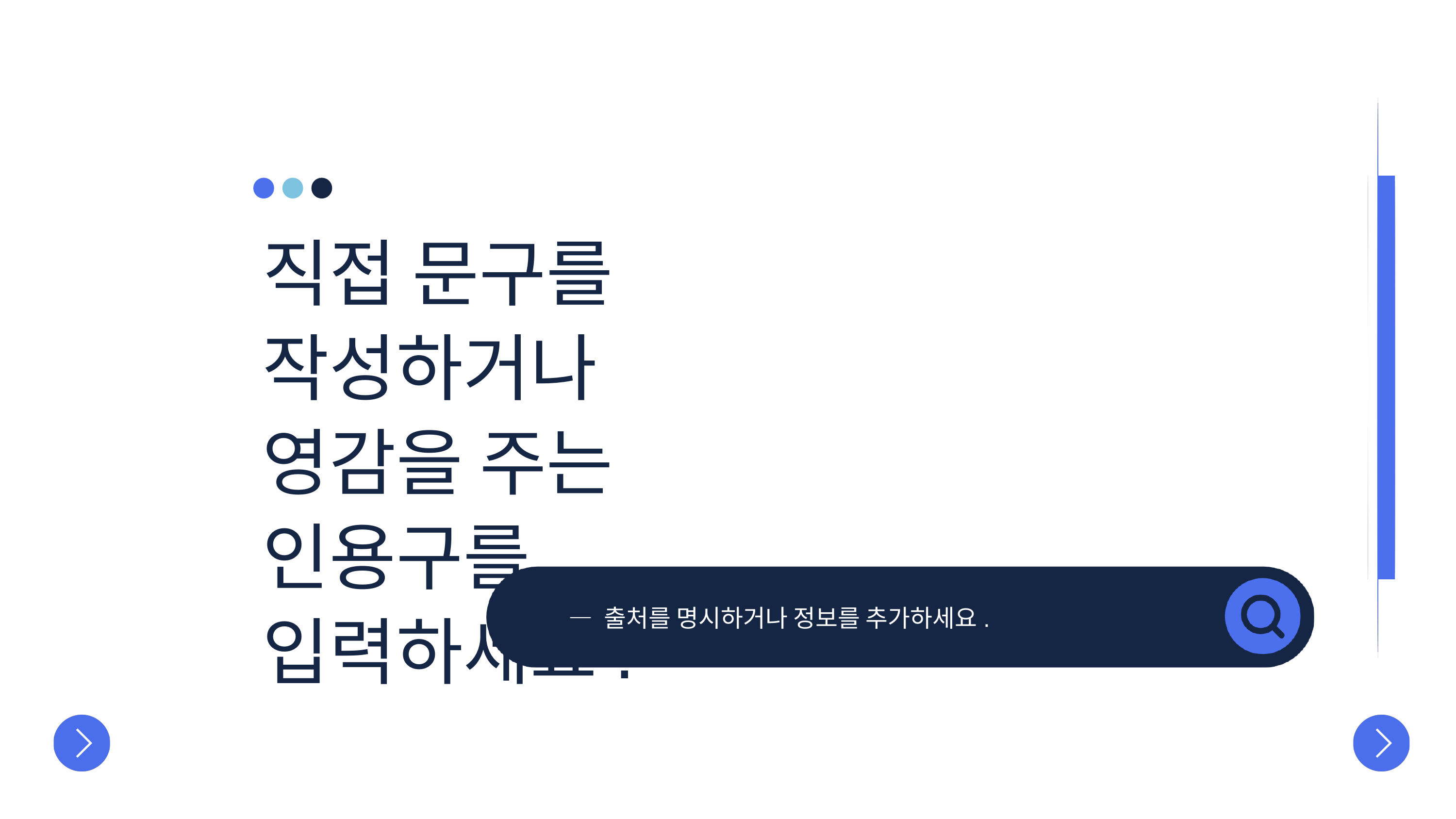

직접 문구를 작성하거나
영감을 주는 인용구를
입력하세요.

— 출처를 명시하거나 정보를 추가하세요.